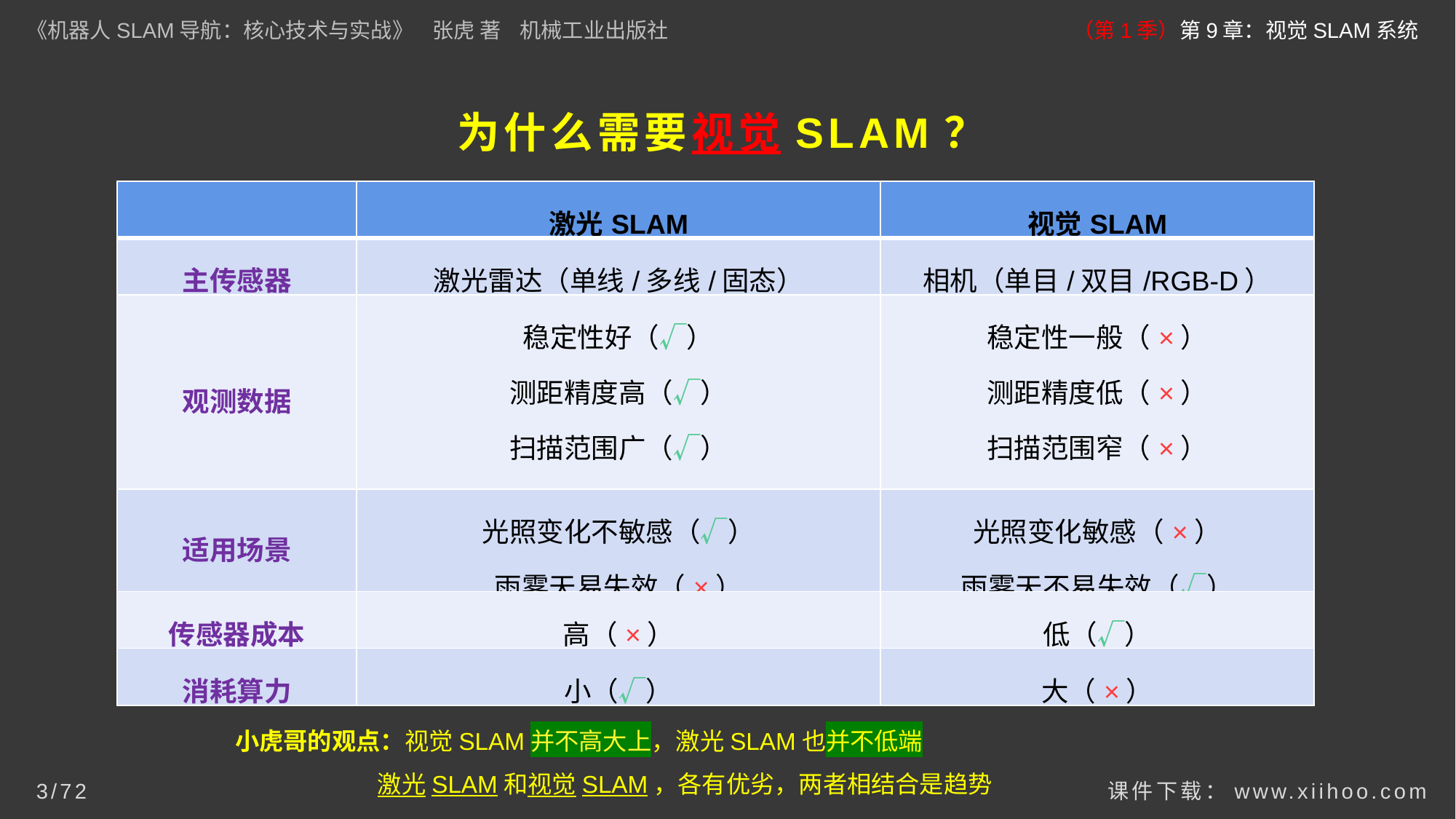

《机器人SLAM导航：核心技术与实战》    张虎 著    机械工业出版社
（第1季）第9章：视觉SLAM系统
# 为什么需要视觉SLAM？
|  | 激光SLAM | 视觉SLAM |
| --- | --- | --- |
|  |  |  |
|  |  |  |
|  |  |  |
|  |  |  |
|  |  |  |
|  | 激光SLAM | 视觉SLAM |
| --- | --- | --- |
| 主传感器 | 激光雷达（单线/多线/固态） | 相机（单目/双目/RGB-D） |
|  |  |  |
|  |  |  |
|  |  |  |
|  |  |  |
|  | 激光SLAM | 视觉SLAM |
| --- | --- | --- |
| 主传感器 | 激光雷达（单线/多线/固态） | 相机（单目/双目/RGB-D） |
| 观测数据 | 稳定性好（√） 测距精度高（√） 扫描范围广（√） 信息量小（×） | 稳定性一般（×） 测距精度低（×） 扫描范围窄（×） 信息量大（√） |
|  |  |  |
|  |  |  |
|  |  |  |
|  | 激光SLAM | 视觉SLAM |
| --- | --- | --- |
| 主传感器 | 激光雷达（单线/多线/固态） | 相机（单目/双目/RGB-D） |
| 观测数据 | 稳定性好（√） 测距精度高（√） 扫描范围广（√） 信息量小（×） | 稳定性一般（×） 测距精度低（×） 扫描范围窄（×） 信息量大（√） |
| 适用场景 | 光照变化不敏感（√） 雨雾天易失效（×） | 光照变化敏感（×） 雨雾天不易失效（√） |
| 传感器成本 | 高（×） | 低（√） |
| 消耗算力 | 小（√） | 大（×） |
|  | 激光SLAM | 视觉SLAM |
| --- | --- | --- |
| 主传感器 | 激光雷达（单线/多线/固态） | 相机（单目/双目/RGB-D） |
| 观测数据 | 稳定性好（√） 测距精度高（√） 扫描范围广（√） 信息量小（×） | 稳定性一般（×） 测距精度低（×） 扫描范围窄（×） 信息量大（√） |
| 适用场景 | 光照变化不敏感（√） 雨雾天易失效（×） | 光照变化敏感（×） 雨雾天不易失效（√） |
|  |  |  |
|  |  |  |
|  | 激光SLAM | 视觉SLAM |
| --- | --- | --- |
| 主传感器 | 激光雷达（单线/多线/固态） | 相机（单目/双目/RGB-D） |
| 观测数据 | 稳定性好（√） 测距精度高（√） 扫描范围广（√） 信息量小（×） | 稳定性一般（×） 测距精度低（×） 扫描范围窄（×） 信息量大（√） |
| 适用场景 | 光照变化不敏感（√） 雨雾天易失效（×） | 光照变化敏感（×） 雨雾天不易失效（√） |
| 传感器成本 | 高（×） | 低（√） |
|  |  |  |
小虎哥的观点：视觉SLAM并不高大上，激光SLAM也并不低端
                         激光SLAM和视觉SLAM，各有优劣，两者相结合是趋势
课件下载：www.xiihoo.com
3/72